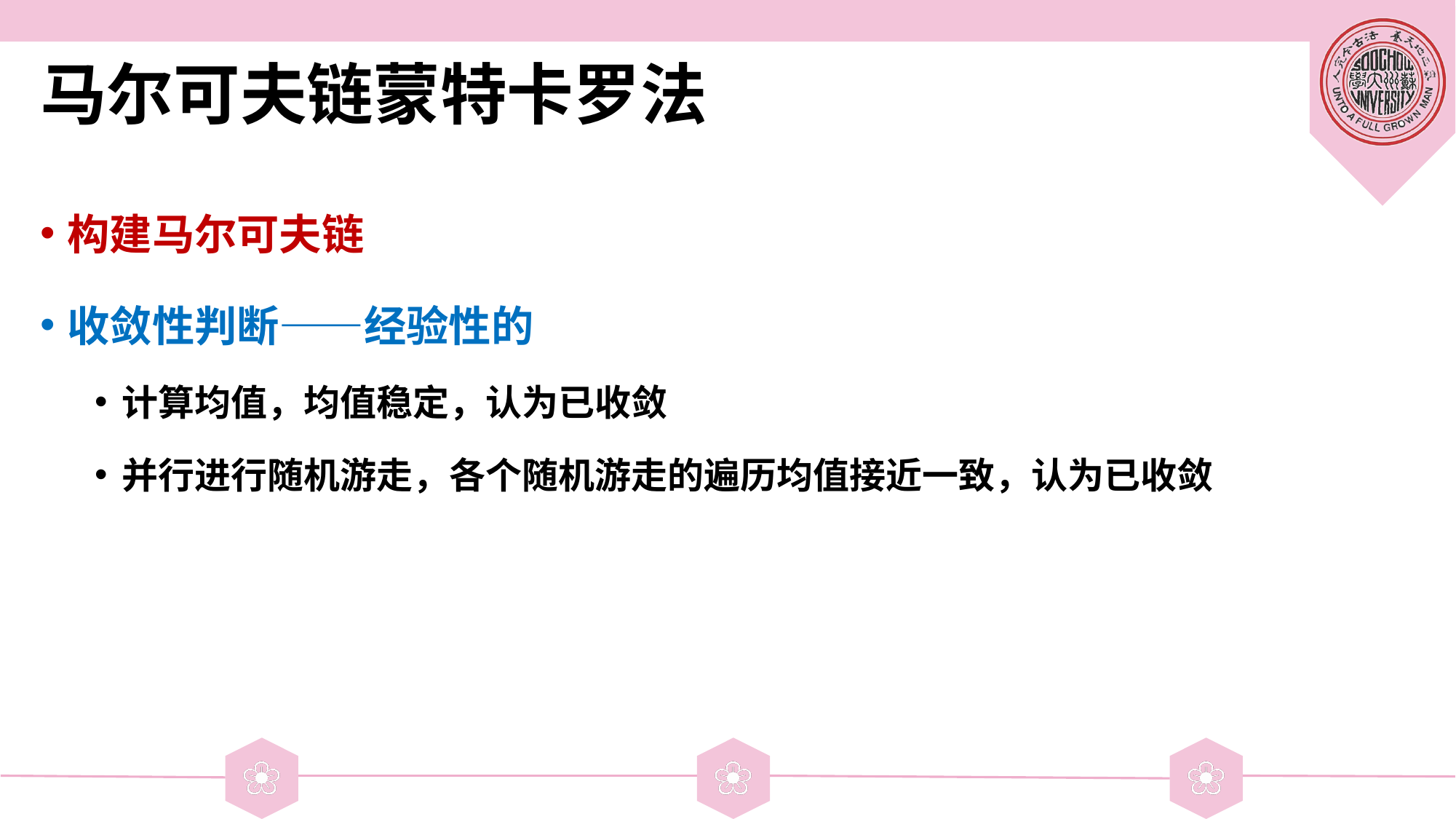

# 马尔可夫链蒙特卡罗法
构建马尔可夫链
收敛性判断——经验性的
计算均值，均值稳定，认为已收敛
并行进行随机游走，各个随机游走的遍历均值接近一致，认为已收敛